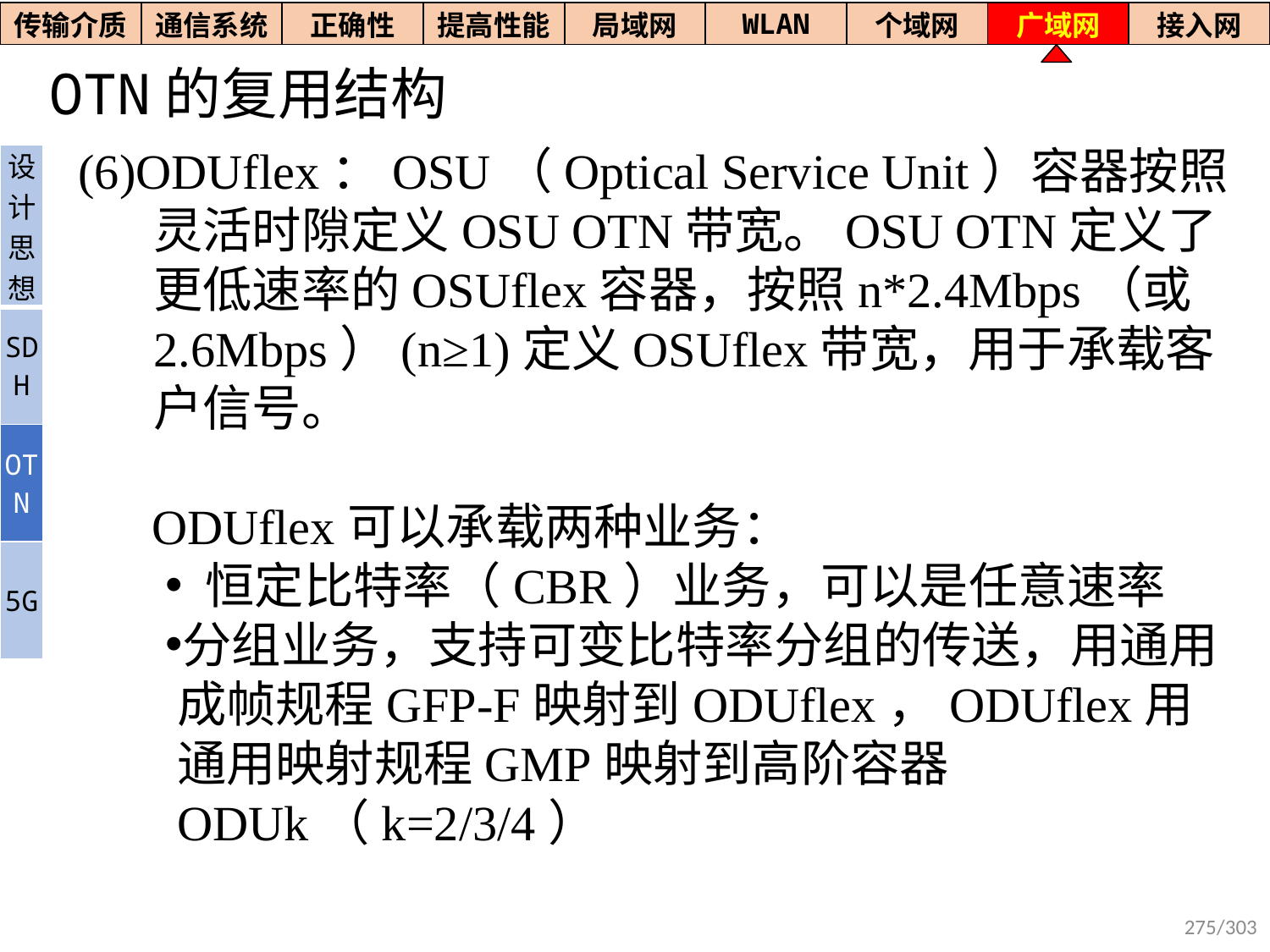

| 传输介质 | 通信系统 | 正确性 | 提高性能 | 局域网 | WLAN | 个域网 | 广域网 | 接入网 |
| --- | --- | --- | --- | --- | --- | --- | --- | --- |

# OTN的复用结构
(6)ODUflex：OSU（Optical Service Unit）容器按照灵活时隙定义OSU OTN带宽。OSU OTN定义了更低速率的OSUflex容器，按照n*2.4Mbps（或2.6Mbps）(n≥1)定义OSUflex带宽，用于承载客户信号。

      ODUflex可以承载两种业务：
 恒定比特率（CBR）业务，可以是任意速率
分组业务，支持可变比特率分组的传送，用通用成帧规程GFP-F映射到ODUflex，ODUflex用通用映射规程GMP映射到高阶容器ODUk（k=2/3/4）
| 设计思想 |
| --- |
| SDH |
| OTN |
| 5G |
275/303